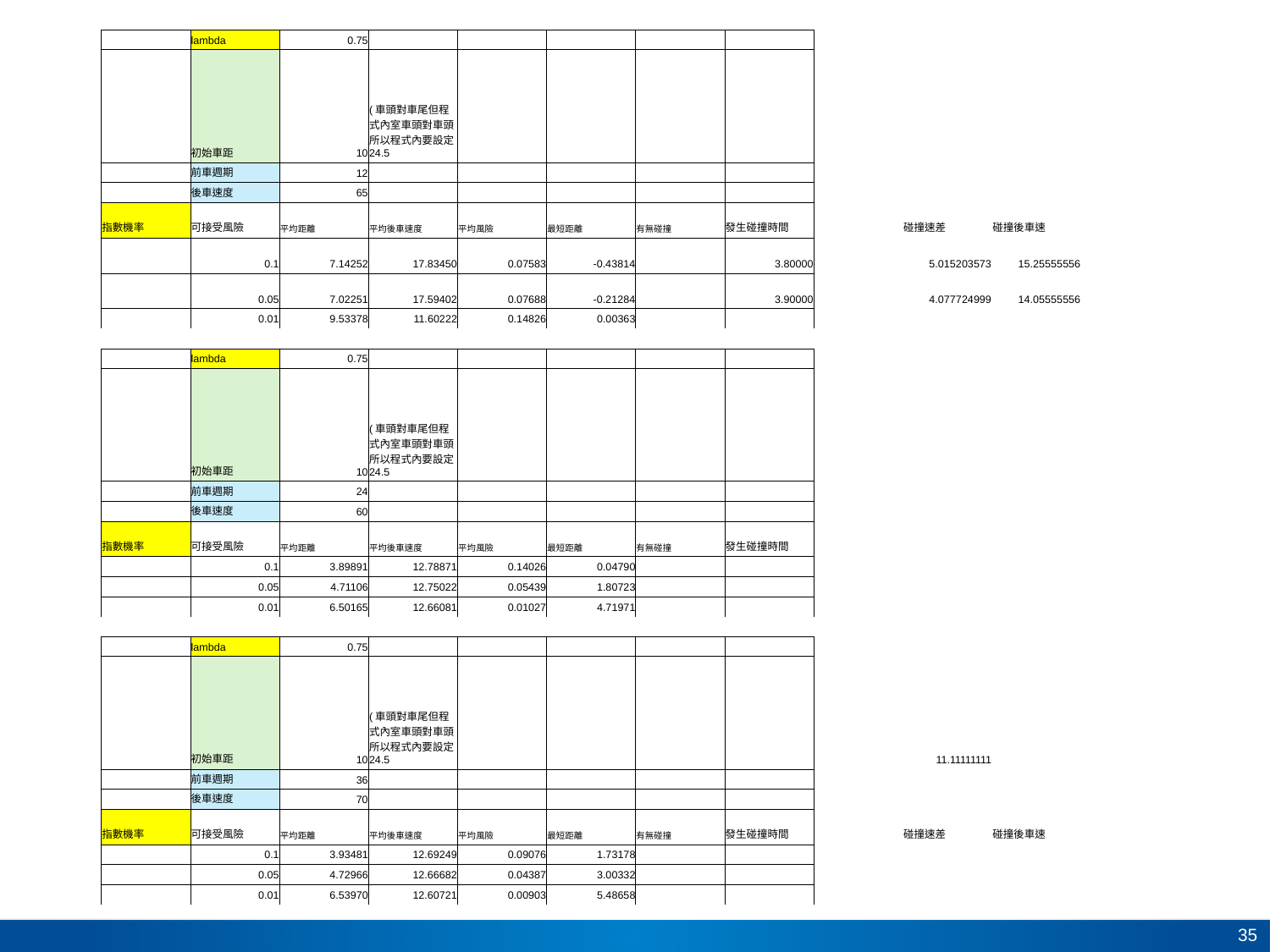

#
|  | lambda | 0.75 |  |  |  |  |  |  |  |  |
| --- | --- | --- | --- | --- | --- | --- | --- | --- | --- | --- |
|  | 初始車距 | 10 | (車頭對車尾但程式內室車頭對車頭所以程式內要設定24.5 |  |  |  |  |  |  |  |
|  | 前車週期 | 12 |  |  |  |  |  |  |  |  |
|  | 後車速度 | 65 |  |  |  |  |  |  |  |  |
| 指數機率 | 可接受風險 | 平均距離 | 平均後車速度 | 平均風險 | 最短距離 | 有無碰撞 | 發生碰撞時間 |  | 碰撞速差 | 碰撞後車速 |
|  | 0.1 | 7.14252 | 17.83450 | 0.07583 | -0.43814 |  | 3.80000 |  | 5.015203573 | 15.25555556 |
|  | 0.05 | 7.02251 | 17.59402 | 0.07688 | -0.21284 |  | 3.90000 |  | 4.077724999 | 14.05555556 |
|  | 0.01 | 9.53378 | 11.60222 | 0.14826 | 0.00363 |  |  |  |  |  |
|  |  |  |  |  |  |  |  |  |  |  |
|  | lambda | 0.75 |  |  |  |  |  |  |  |  |
|  | 初始車距 | 10 | (車頭對車尾但程式內室車頭對車頭所以程式內要設定24.5 |  |  |  |  |  |  |  |
|  | 前車週期 | 24 |  |  |  |  |  |  |  |  |
|  | 後車速度 | 60 |  |  |  |  |  |  |  |  |
| 指數機率 | 可接受風險 | 平均距離 | 平均後車速度 | 平均風險 | 最短距離 | 有無碰撞 | 發生碰撞時間 |  |  |  |
|  | 0.1 | 3.89891 | 12.78871 | 0.14026 | 0.04790 |  |  |  |  |  |
|  | 0.05 | 4.71106 | 12.75022 | 0.05439 | 1.80723 |  |  |  |  |  |
|  | 0.01 | 6.50165 | 12.66081 | 0.01027 | 4.71971 |  |  |  |  |  |
|  |  |  |  |  |  |  |  |  |  |  |
|  | lambda | 0.75 |  |  |  |  |  |  |  |  |
|  | 初始車距 | 10 | (車頭對車尾但程式內室車頭對車頭所以程式內要設定24.5 |  |  |  |  |  | 11.11111111 |  |
|  | 前車週期 | 36 |  |  |  |  |  |  |  |  |
|  | 後車速度 | 70 |  |  |  |  |  |  |  |  |
| 指數機率 | 可接受風險 | 平均距離 | 平均後車速度 | 平均風險 | 最短距離 | 有無碰撞 | 發生碰撞時間 |  | 碰撞速差 | 碰撞後車速 |
|  | 0.1 | 3.93481 | 12.69249 | 0.09076 | 1.73178 |  |  |  |  |  |
|  | 0.05 | 4.72966 | 12.66682 | 0.04387 | 3.00332 |  |  |  |  |  |
|  | 0.01 | 6.53970 | 12.60721 | 0.00903 | 5.48658 |  |  |  |  |  |
35